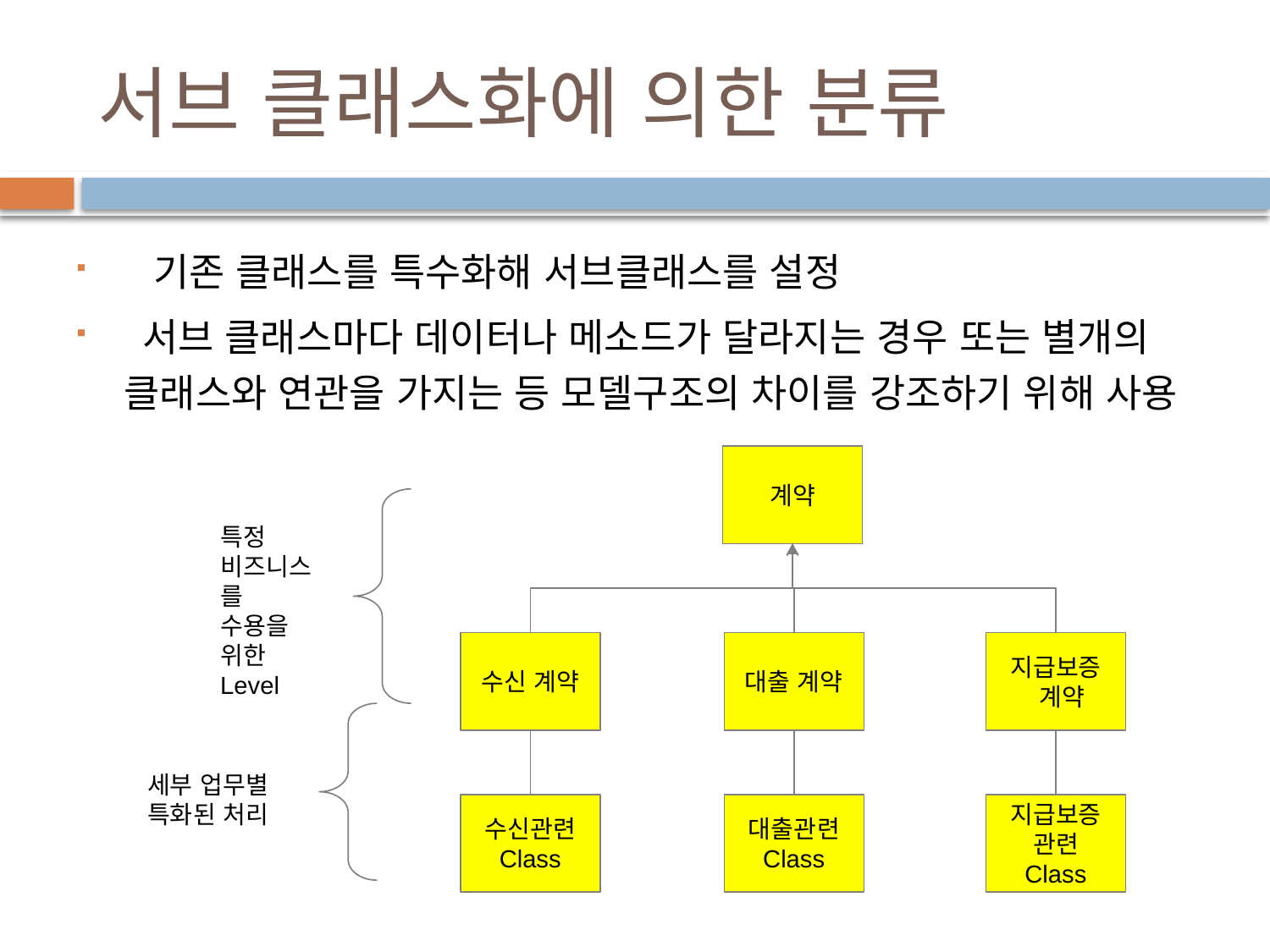

# 서브 클래스화에 의한 분류
  기존 클래스를 특수화해 서브클래스를 설정
 서브 클래스마다 데이터나 메소드가 달라지는 경우 또는 별개의 클래스와 연관을 가지는 등 모델구조의 차이를 강조하기 위해 사용
계약

특정 비즈니스를 수용을 위한 Level
수신 계약
대출 계약
지급보증
 계약

세부 업무별 특화된 처리
수신관련
Class
대출관련
Class
지급보증
관련
Class